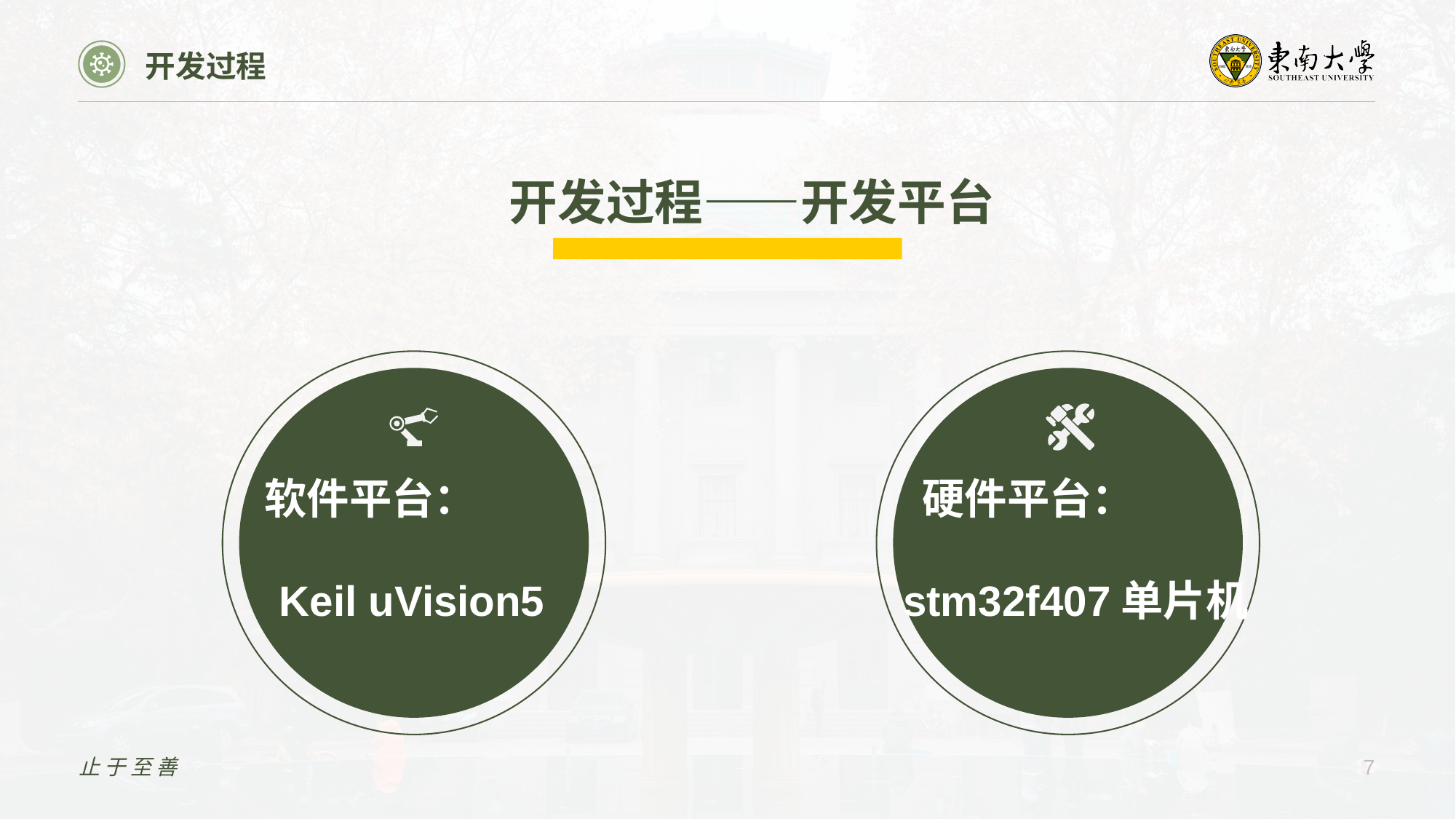

开发过程
开发过程——开发平台

软件平台：

       Keil uVision5
硬件平台：

        stm32f407单片机
止于至善
7